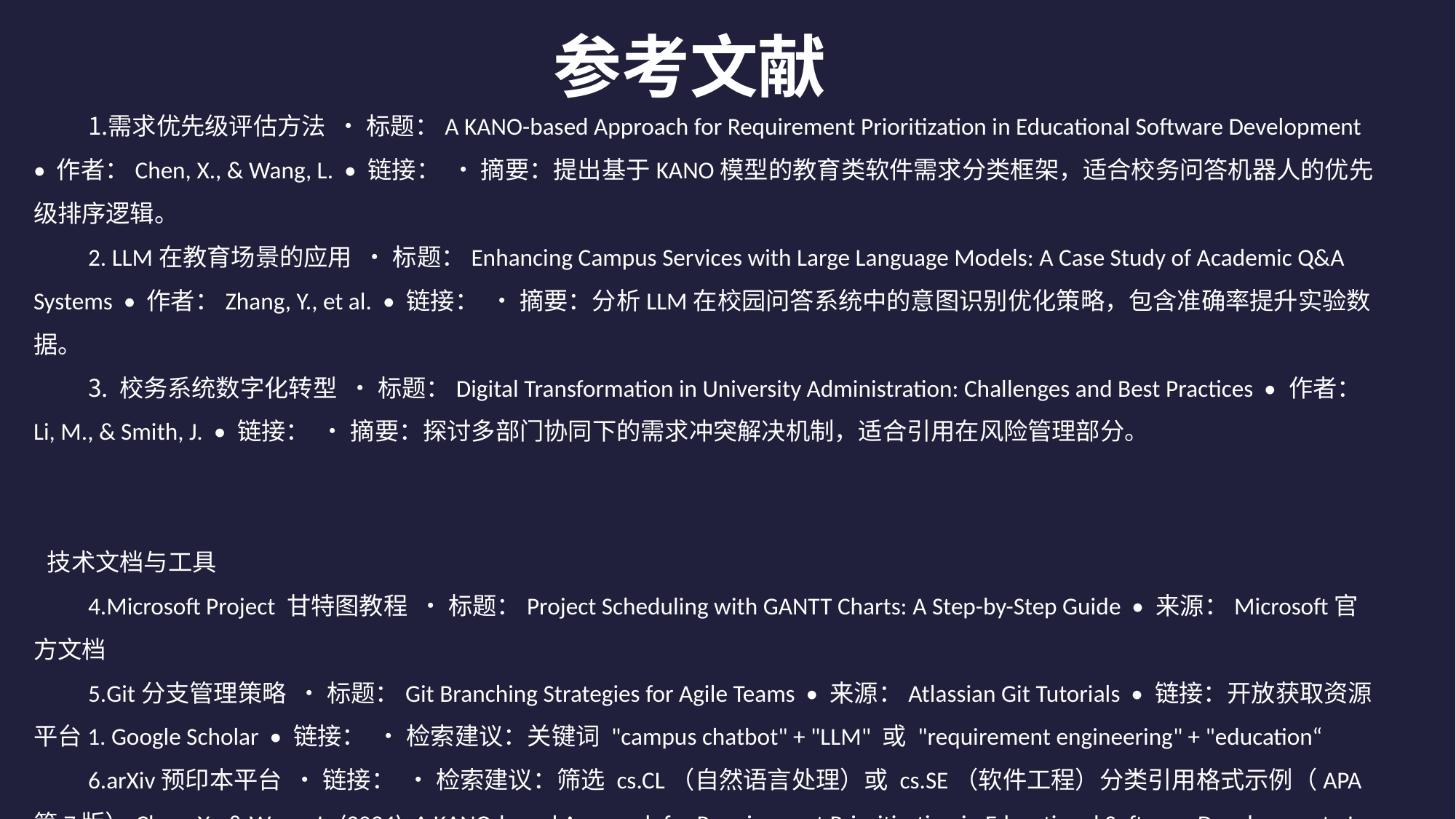

参考文献
需求优先级评估方法  • 标题：A KANO-based Approach for Requirement Prioritization in Educational Software Development  • 作者：Chen, X., & Wang, L.  • 链接：  • 摘要：提出基于KANO模型的教育类软件需求分类框架，适合校务问答机器人的优先级排序逻辑。
 LLM在教育场景的应用  • 标题：Enhancing Campus Services with Large Language Models: A Case Study of Academic Q&A Systems  • 作者：Zhang, Y., et al.  • 链接：  • 摘要：分析LLM在校园问答系统中的意图识别优化策略，包含准确率提升实验数据。
 校务系统数字化转型  • 标题：Digital Transformation in University Administration: Challenges and Best Practices  • 作者：Li, M., & Smith, J.  • 链接：  • 摘要：探讨多部门协同下的需求冲突解决机制，适合引用在风险管理部分。

技术文档与工具
Microsoft Project 甘特图教程  • 标题：Project Scheduling with GANTT Charts: A Step-by-Step Guide  • 来源：Microsoft官方文档
Git分支管理策略  • 标题：Git Branching Strategies for Agile Teams  • 来源：Atlassian Git Tutorials  • 链接：开放获取资源平台1. Google Scholar  • 链接：  • 检索建议：关键词 "campus chatbot" + "LLM" 或 "requirement engineering" + "education“
arXiv预印本平台  • 链接：  • 检索建议：筛选 cs.CL（自然语言处理）或 cs.SE（软件工程）分类引用格式示例（APA第7版）Chen, X., & Wang, L. (2024). A KANO-based Approach for Requirement Prioritization in Educational Software Development.  In 2024 IEEE International Conference on Software Engineering (ICSE), 123-130. https://doi.org/10.1109/xxxx